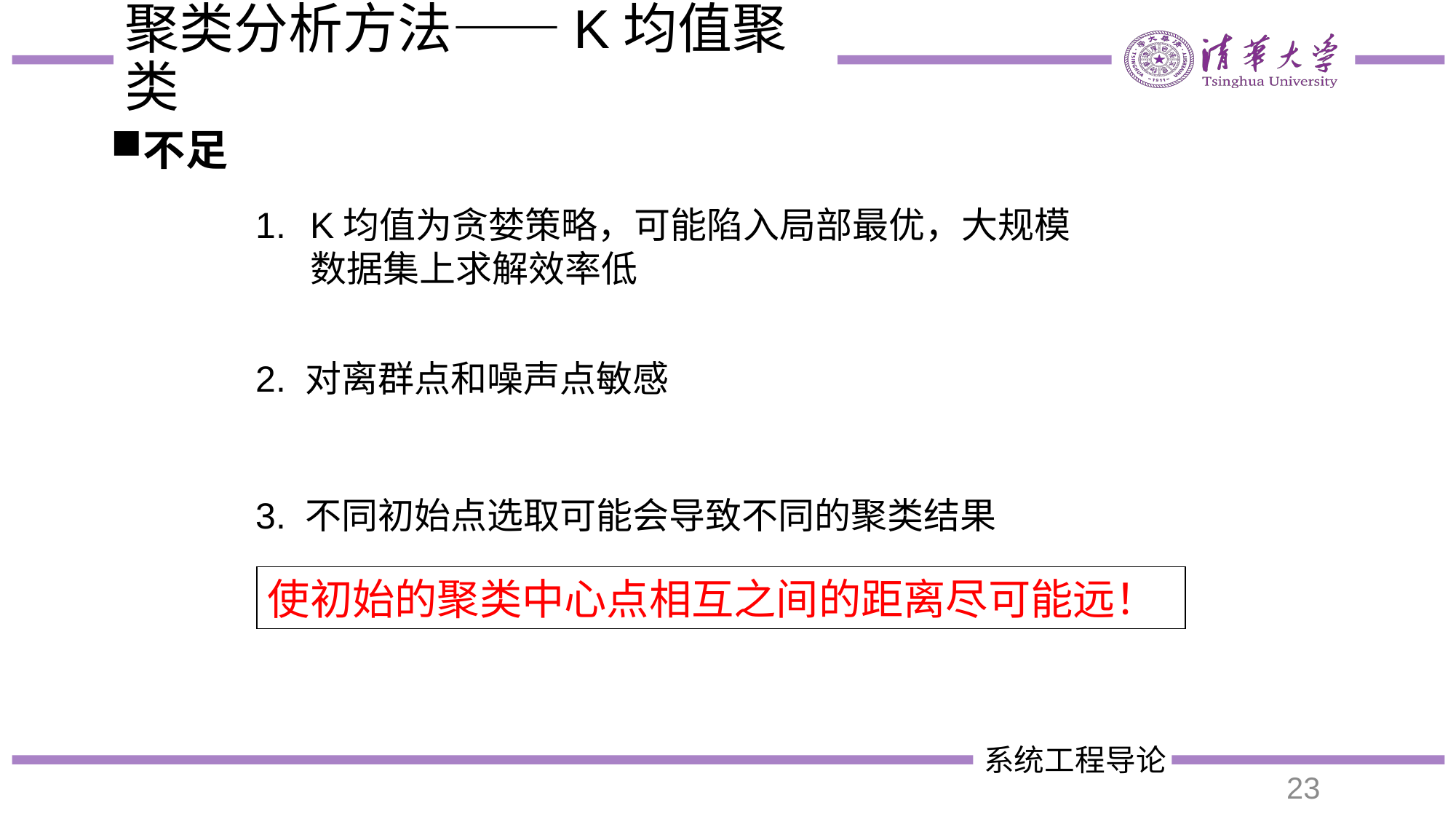

# 聚类分析方法——K均值聚类
不足

K均值为贪婪策略，可能陷入局部最优，大规模数据集上求解效率低
2. 对离群点和噪声点敏感
3. 不同初始点选取可能会导致不同的聚类结果
使初始的聚类中心点相互之间的距离尽可能远！
23